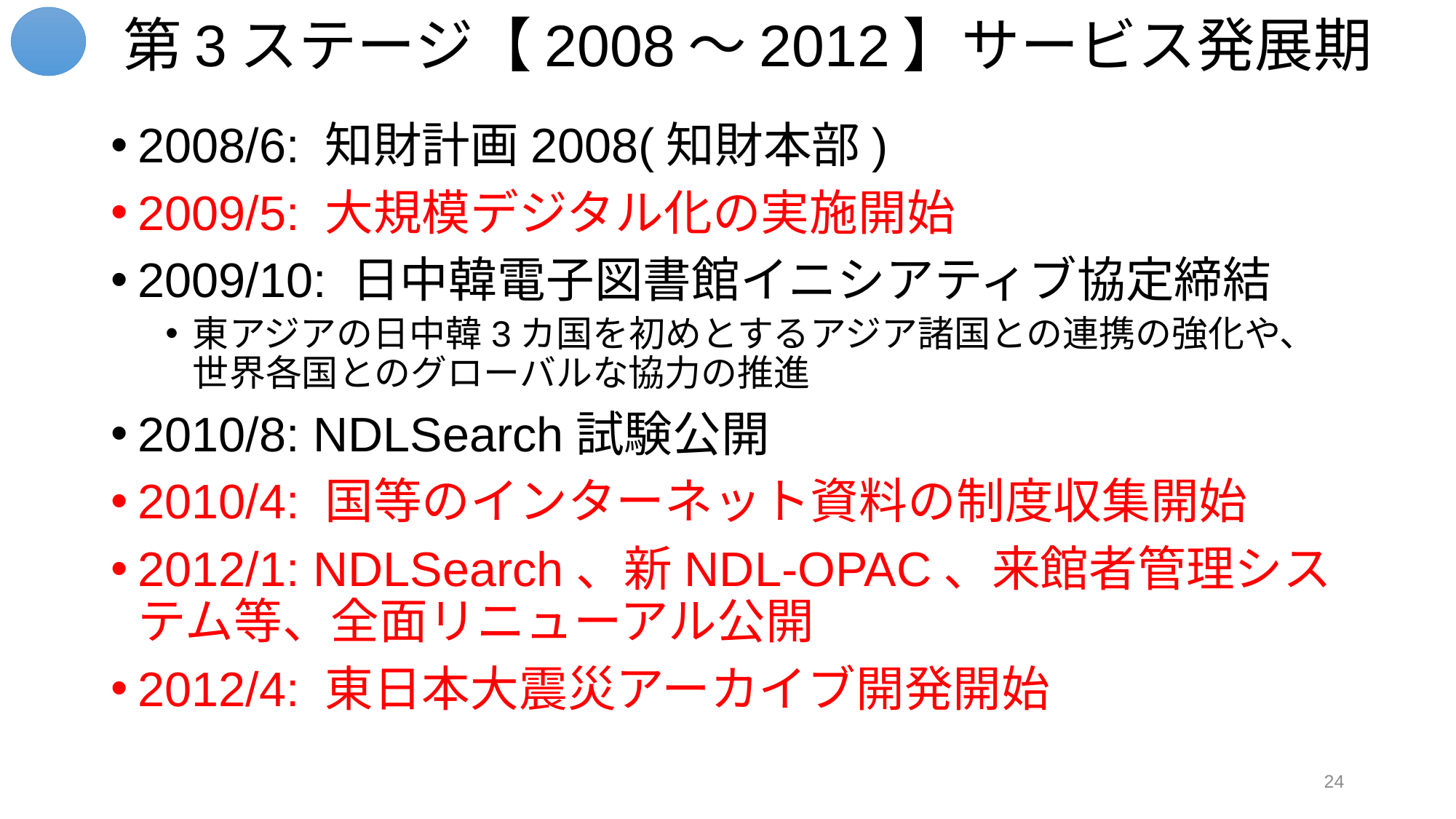

# 第3ステージ【2008～2012】サービス発展期

2008/6: 知財計画2008(知財本部)
2009/5: 大規模デジタル化の実施開始
2009/10: 日中韓電子図書館イニシアティブ協定締結
東アジアの日中韓3カ国を初めとするアジア諸国との連携の強化や、世界各国とのグローバルな協力の推進
2010/8: NDLSearch試験公開
2010/4: 国等のインターネット資料の制度収集開始
2012/1: NDLSearch、新NDL-OPAC、来館者管理システム等、全面リニューアル公開
2012/4: 東日本大震災アーカイブ開発開始

24